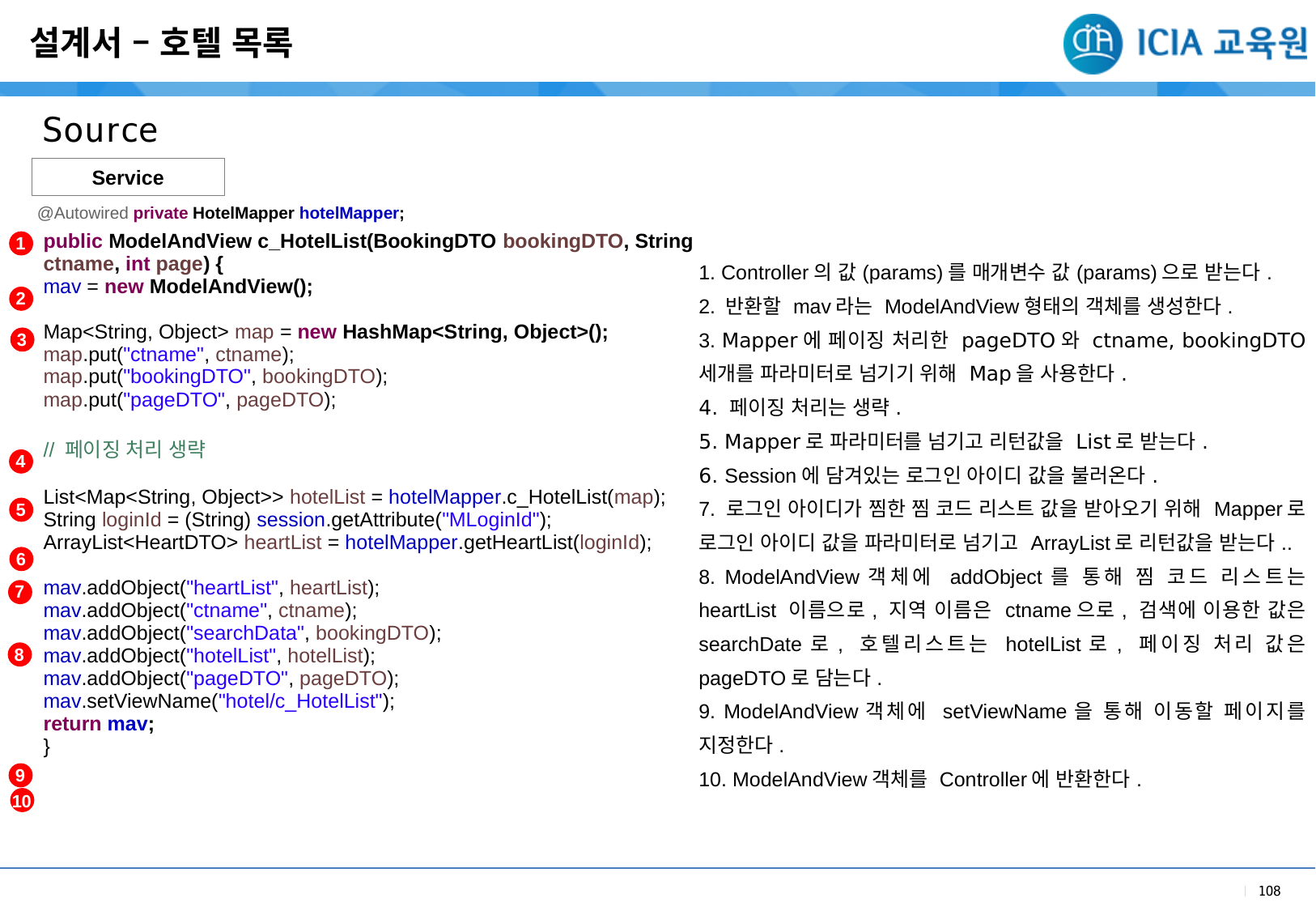

설계서 – 호텔 목록
Source
Service
@Autowired private HotelMapper hotelMapper;
1

| public ModelAndView c\_HotelList(BookingDTO bookingDTO, String ctname, int page) { mav = new ModelAndView(); Map<String, Object> map = new HashMap<String, Object>(); map.put("ctname", ctname); map.put("bookingDTO", bookingDTO); map.put("pageDTO", pageDTO); // 페이징 처리 생략 List<Map<String, Object>> hotelList = hotelMapper.c\_HotelList(map); String loginId = (String) session.getAttribute("MLoginId"); ArrayList<HeartDTO> heartList = hotelMapper.getHeartList(loginId); mav.addObject("heartList", heartList); mav.addObject("ctname", ctname); mav.addObject("searchData", bookingDTO); mav.addObject("hotelList", hotelList); mav.addObject("pageDTO", pageDTO); mav.setViewName("hotel/c\_HotelList"); return mav; } |
| --- |
|  |
| --- |
| 1. Controller의 값(params)를 매개변수 값(params)으로 받는다. 2. 반환할 mav라는 ModelAndView형태의 객체를 생성한다. 3. Mapper에 페이징 처리한 pageDTO와 ctname, bookingDTO 세개를 파라미터로 넘기기 위해 Map을 사용한다. 4. 페이징 처리는 생략. 5. Mapper로 파라미터를 넘기고 리턴값을 List로 받는다. 6. Session에 담겨있는 로그인 아이디 값을 불러온다. 7. 로그인 아이디가 찜한 찜 코드 리스트 값을 받아오기 위해 Mapper로 로그인 아이디 값을 파라미터로 넘기고 ArrayList로 리턴값을 받는다.. 8. ModelAndView객체에 addObject를 통해 찜 코드 리스트는 heartList 이름으로, 지역 이름은 ctname으로, 검색에 이용한 값은 searchDate로, 호텔리스트는 hotelList로, 페이징 처리 값은 pageDTO로 담는다. 9. ModelAndView객체에 setViewName을 통해 이동할 페이지를 지정한다. 10. ModelAndView객체를 Controller에 반환한다. |
2

3

4

5

6

7

8

9

10